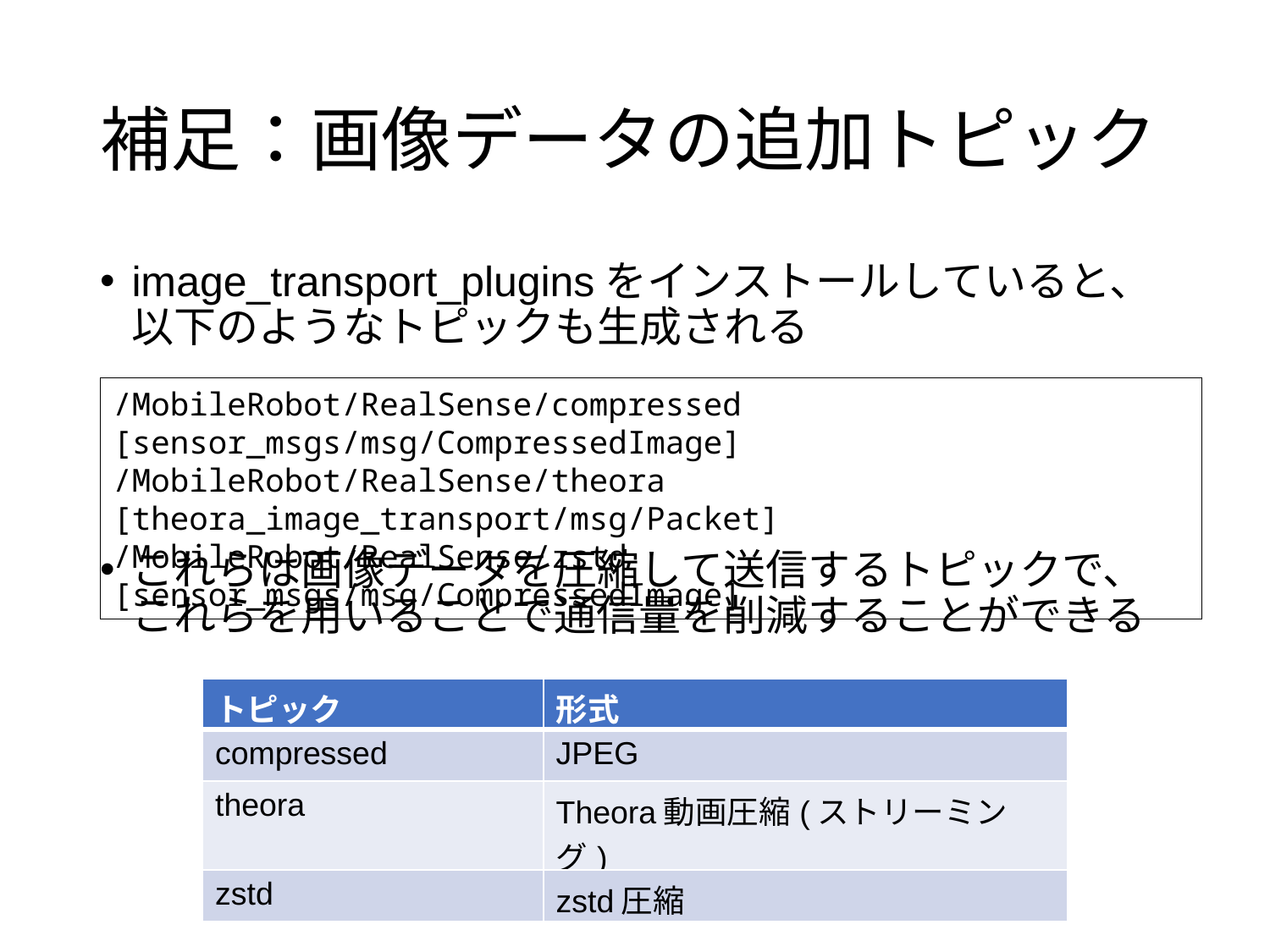

# 補足：画像データの追加トピック
image_transport_pluginsをインストールしていると、以下のようなトピックも生成される
/MobileRobot/RealSense/compressed [sensor_msgs/msg/CompressedImage]
/MobileRobot/RealSense/theora [theora_image_transport/msg/Packet]
/MobileRobot/RealSense/zstd [sensor_msgs/msg/CompressedImage]
これらは画像データを圧縮して送信するトピックで、これらを用いることで通信量を削減することができる
| トピック | 形式 |
| --- | --- |
| compressed | JPEG |
| theora | Theora動画圧縮(ストリーミング) |
| zstd | zstd圧縮 |